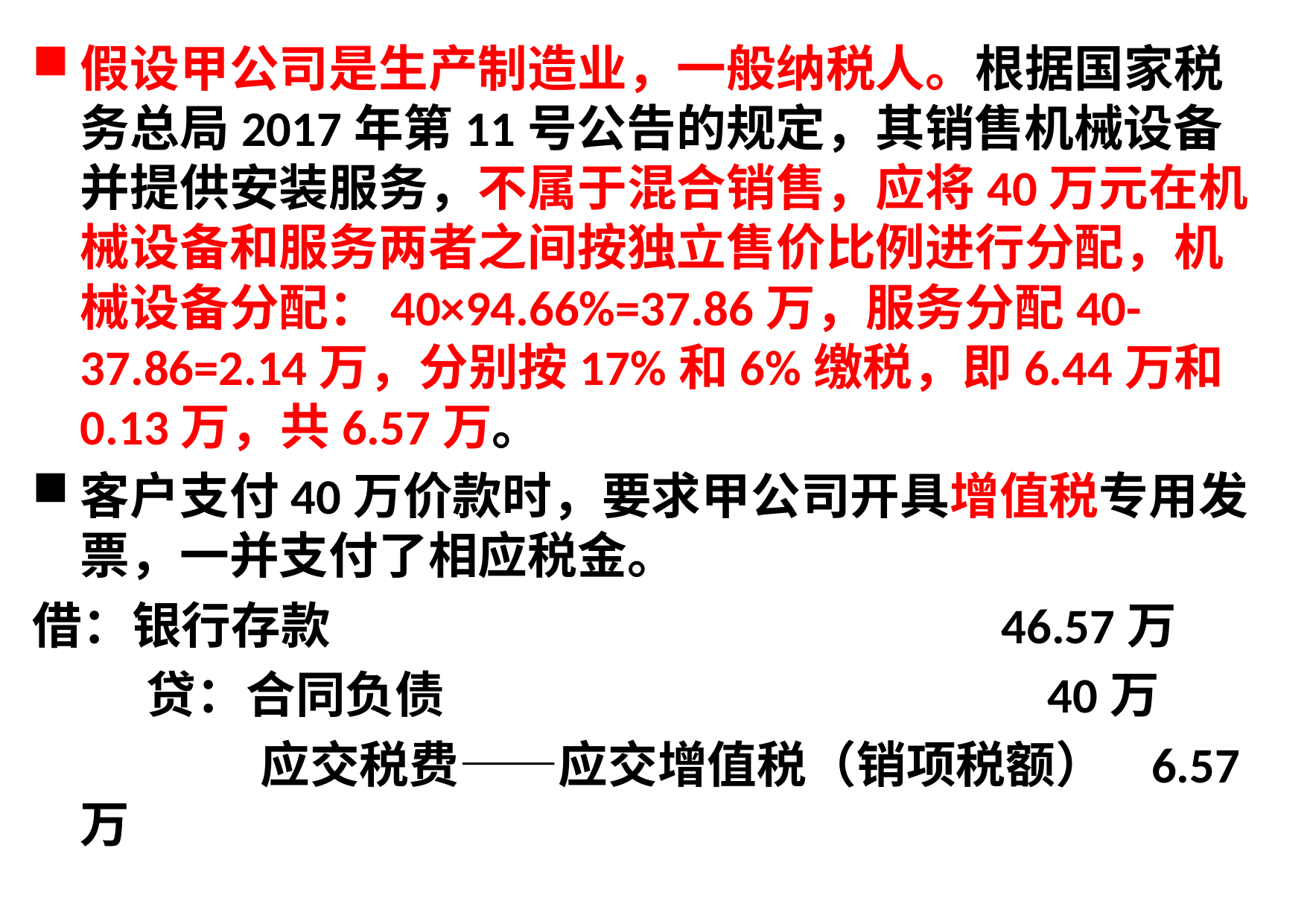

假设甲公司是生产制造业，一般纳税人。根据国家税务总局2017年第11号公告的规定，其销售机械设备并提供安装服务，不属于混合销售，应将40万元在机械设备和服务两者之间按独立售价比例进行分配，机械设备分配：40×94.66%=37.86万，服务分配40-37.86=2.14万，分别按17%和6%缴税，即6.44万和0.13万，共6.57万。
客户支付40万价款时，要求甲公司开具增值税专用发票，一并支付了相应税金。
借：银行存款                                                          46.57万
         贷：合同负债                                                    40万
                   应交税费——应交增值税（销项税额）   6.57万
77